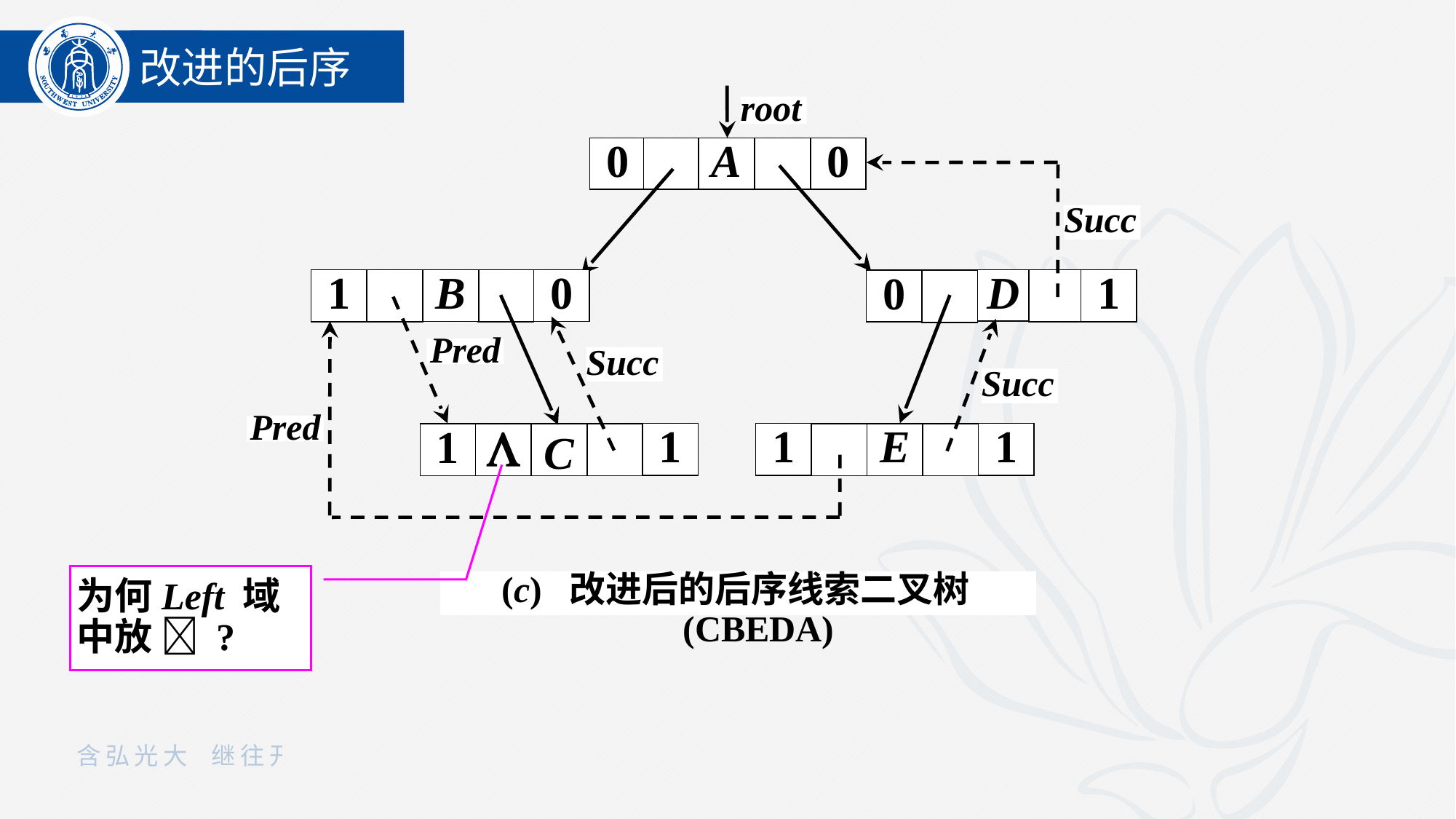

改进的后序

root
0

A

0

Succ
1

B

0

1
D
0

Pred
Succ
Succ
Pred
1
1
Λ
C

1
1

E

为何Left 域中放 Λ ?
 (c)  改进后的后序线索二叉树(CBEDA)